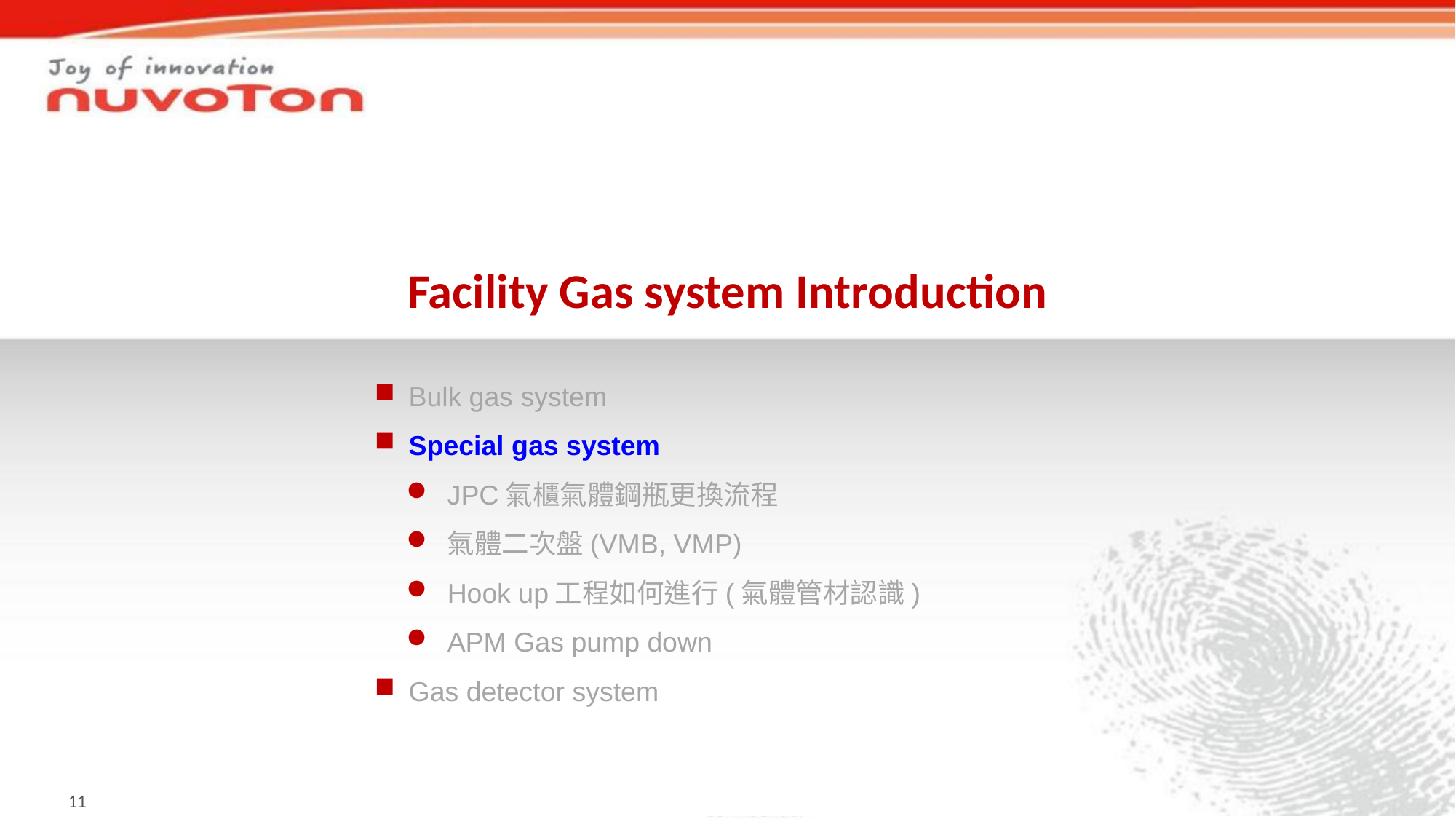

# Facility Gas system Introduction
Bulk gas system
Special gas system
JPC氣櫃氣體鋼瓶更換流程
氣體二次盤(VMB, VMP)
Hook up工程如何進行(氣體管材認識)
APM Gas pump down
Gas detector system
11